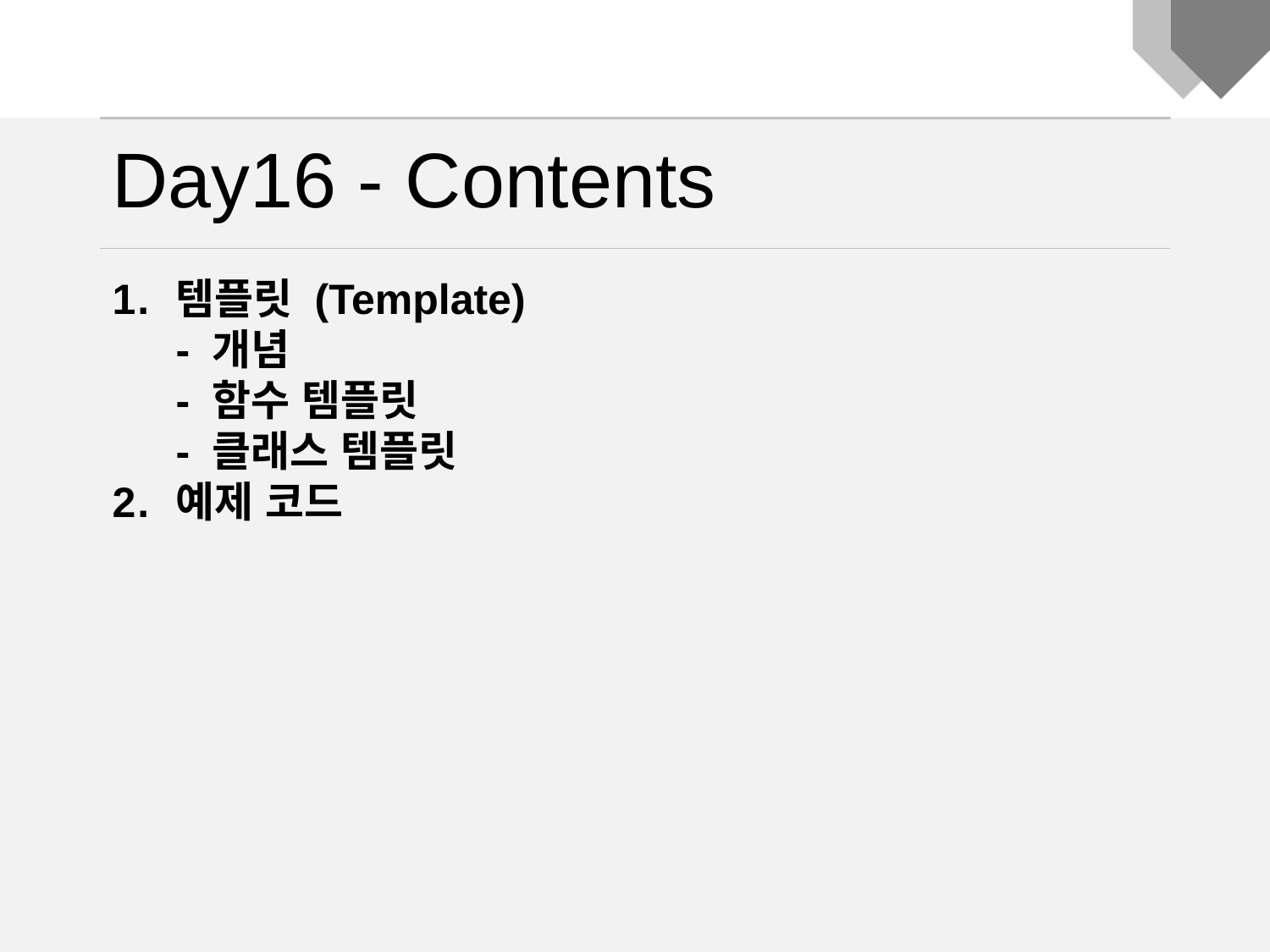

Day16 - Contents
템플릿 (Template)
- 개념
- 함수 템플릿
- 클래스 템플릿
예제 코드